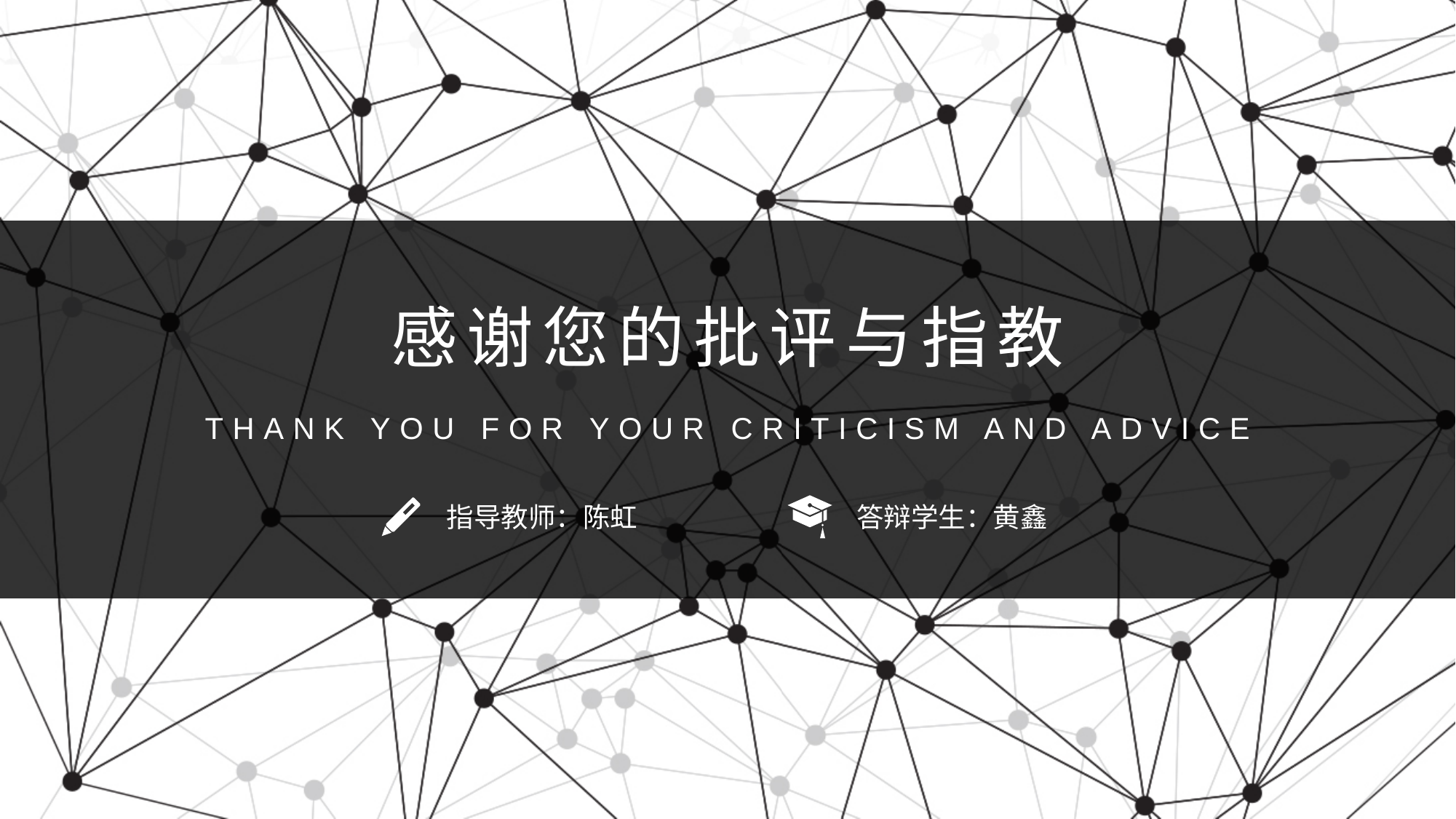

感谢您的批评与指教
THANK YOU FOR YOUR CRITICISM AND ADVICE
指导教师：陈虹
答辩学生：黄鑫